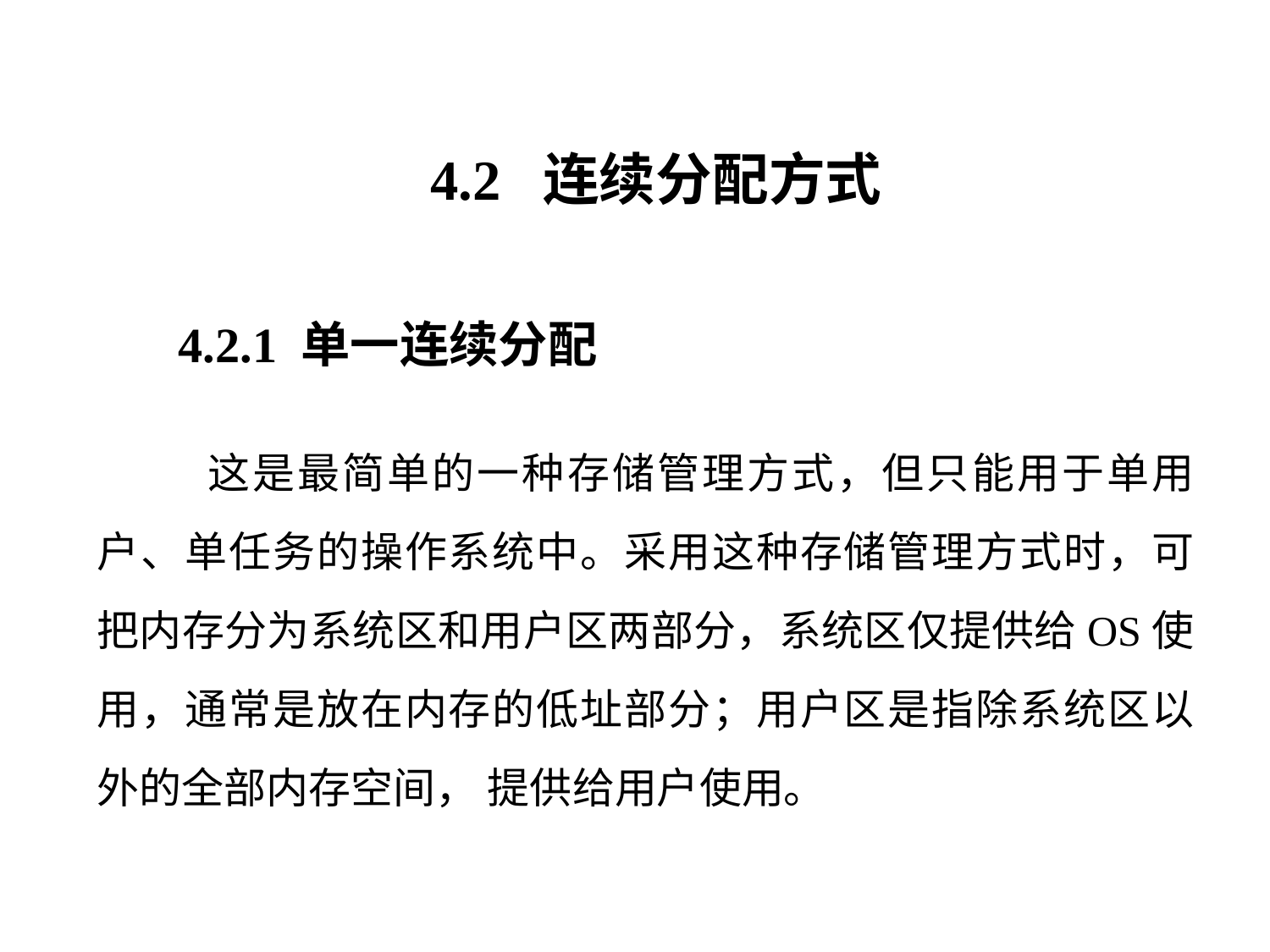

4.2  连续分配方式
4.2.1 单一连续分配
        这是最简单的一种存储管理方式，但只能用于单用户、单任务的操作系统中。采用这种存储管理方式时，可把内存分为系统区和用户区两部分，系统区仅提供给OS使用，通常是放在内存的低址部分；用户区是指除系统区以外的全部内存空间， 提供给用户使用。